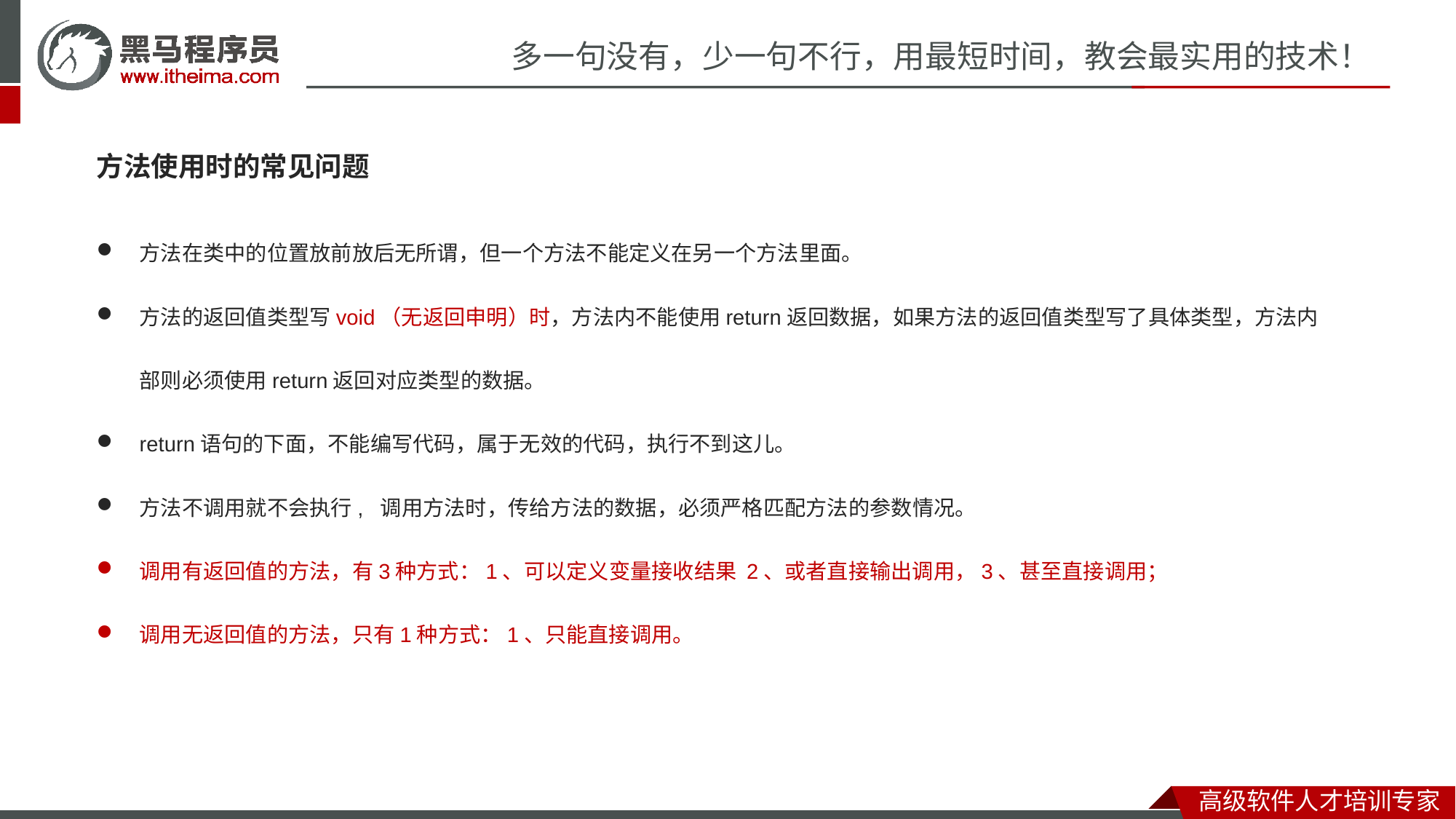

方法使用时的常见问题
方法在类中的位置放前放后无所谓，但一个方法不能定义在另一个方法里面。
方法的返回值类型写void（无返回申明）时，方法内不能使用return返回数据，如果方法的返回值类型写了具体类型，方法内部则必须使用return返回对应类型的数据。
return语句的下面，不能编写代码，属于无效的代码，执行不到这儿。
方法不调用就不会执行,  调用方法时，传给方法的数据，必须严格匹配方法的参数情况。
调用有返回值的方法，有3种方式：1、可以定义变量接收结果 2、或者直接输出调用，3、甚至直接调用；
调用无返回值的方法，只有1种方式：1、只能直接调用。